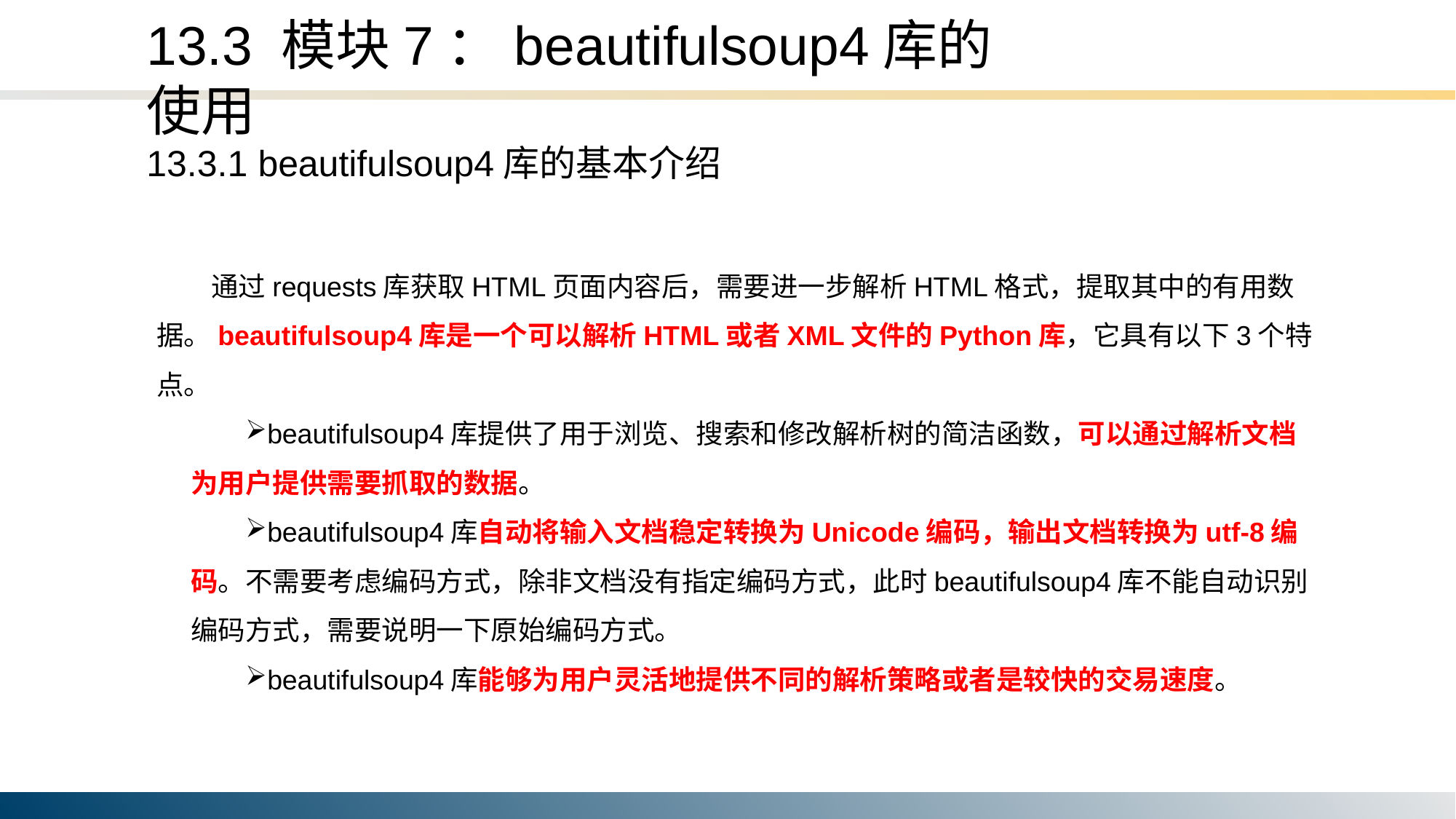

13.3 模块7：beautifulsoup4库的使用
13.3.1 beautifulsoup4库的基本介绍
通过requests库获取HTML页面内容后，需要进一步解析HTML格式，提取其中的有用数据。beautifulsoup4库是一个可以解析HTML或者XML文件的Python库，它具有以下3个特点。
beautifulsoup4库提供了用于浏览、搜索和修改解析树的简洁函数，可以通过解析文档为用户提供需要抓取的数据。
beautifulsoup4库自动将输入文档稳定转换为Unicode编码，输出文档转换为utf-8编码。不需要考虑编码方式，除非文档没有指定编码方式，此时beautifulsoup4库不能自动识别编码方式，需要说明一下原始编码方式。
beautifulsoup4库能够为用户灵活地提供不同的解析策略或者是较快的交易速度。